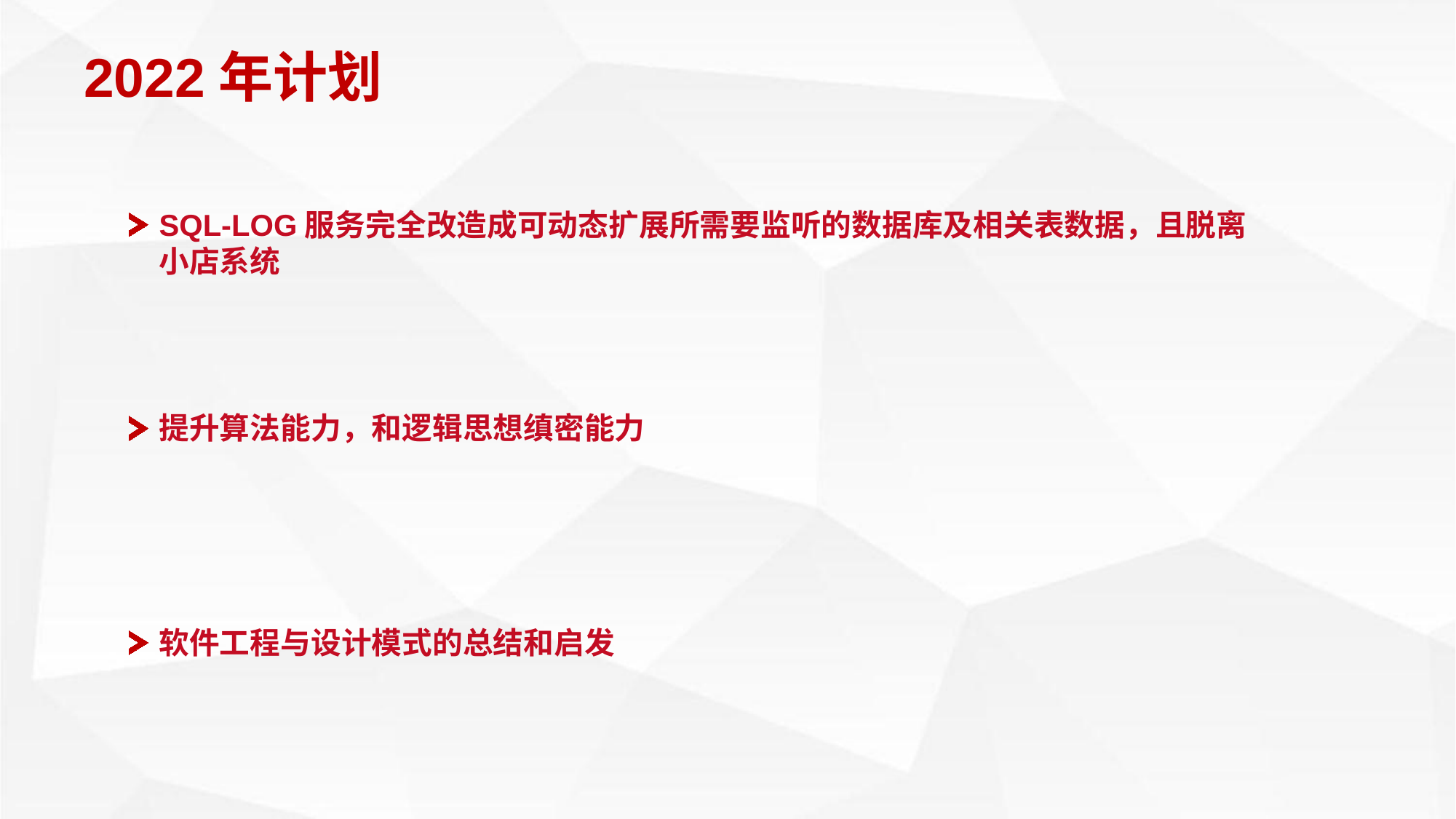

2022年计划
SQL-LOG服务完全改造成可动态扩展所需要监听的数据库及相关表数据，且脱离小店系统

提升算法能力，和逻辑思想缜密能力

软件工程与设计模式的总结和启发